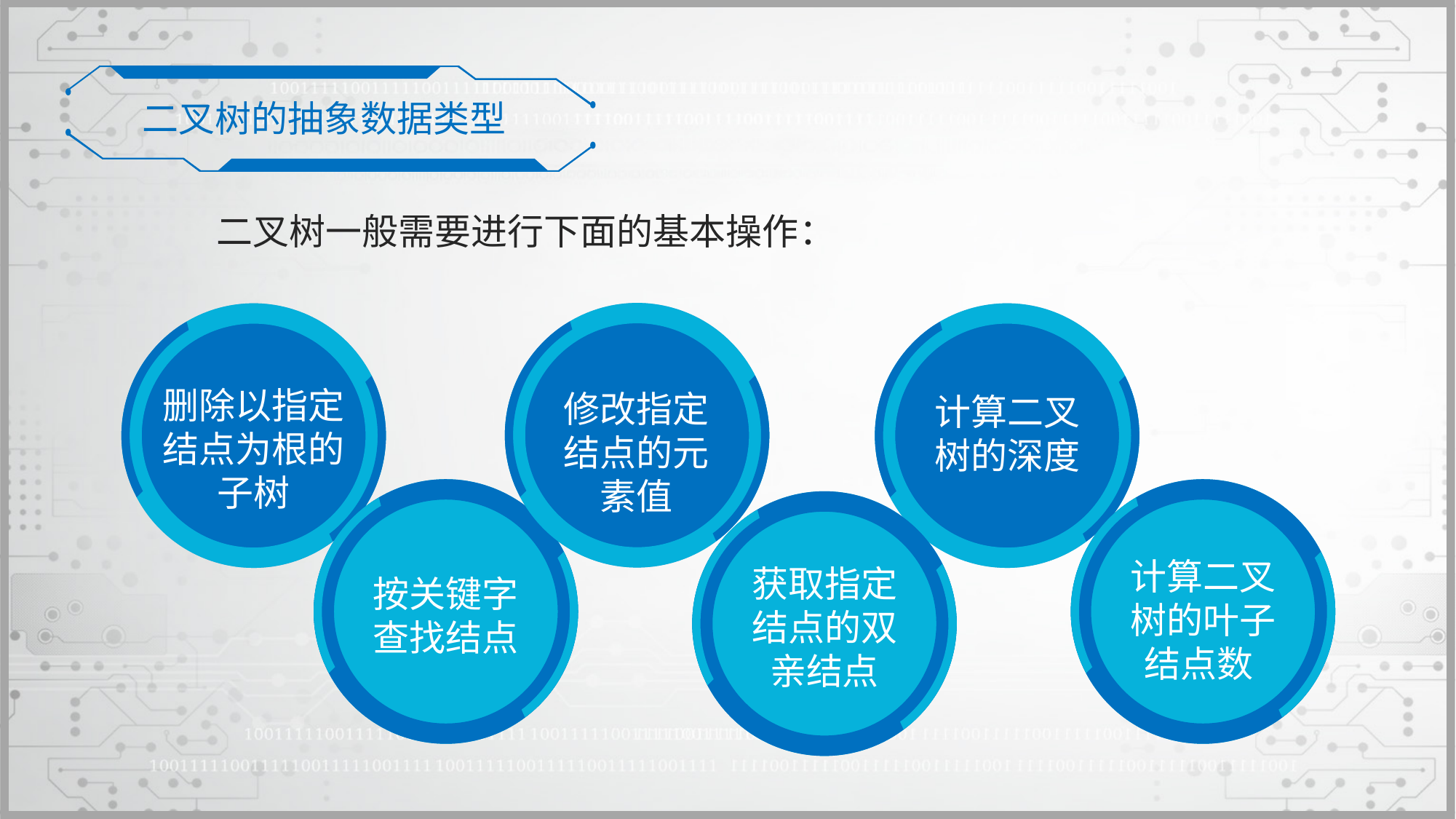

二叉树的抽象数据类型
二叉树一般需要进行下面的基本操作：

修改指定结点的元素值

删除以指定结点为根的子树

计算二叉树的深度

计算二叉树的叶子结点数

按关键字查找结点

获取指定结点的双亲结点